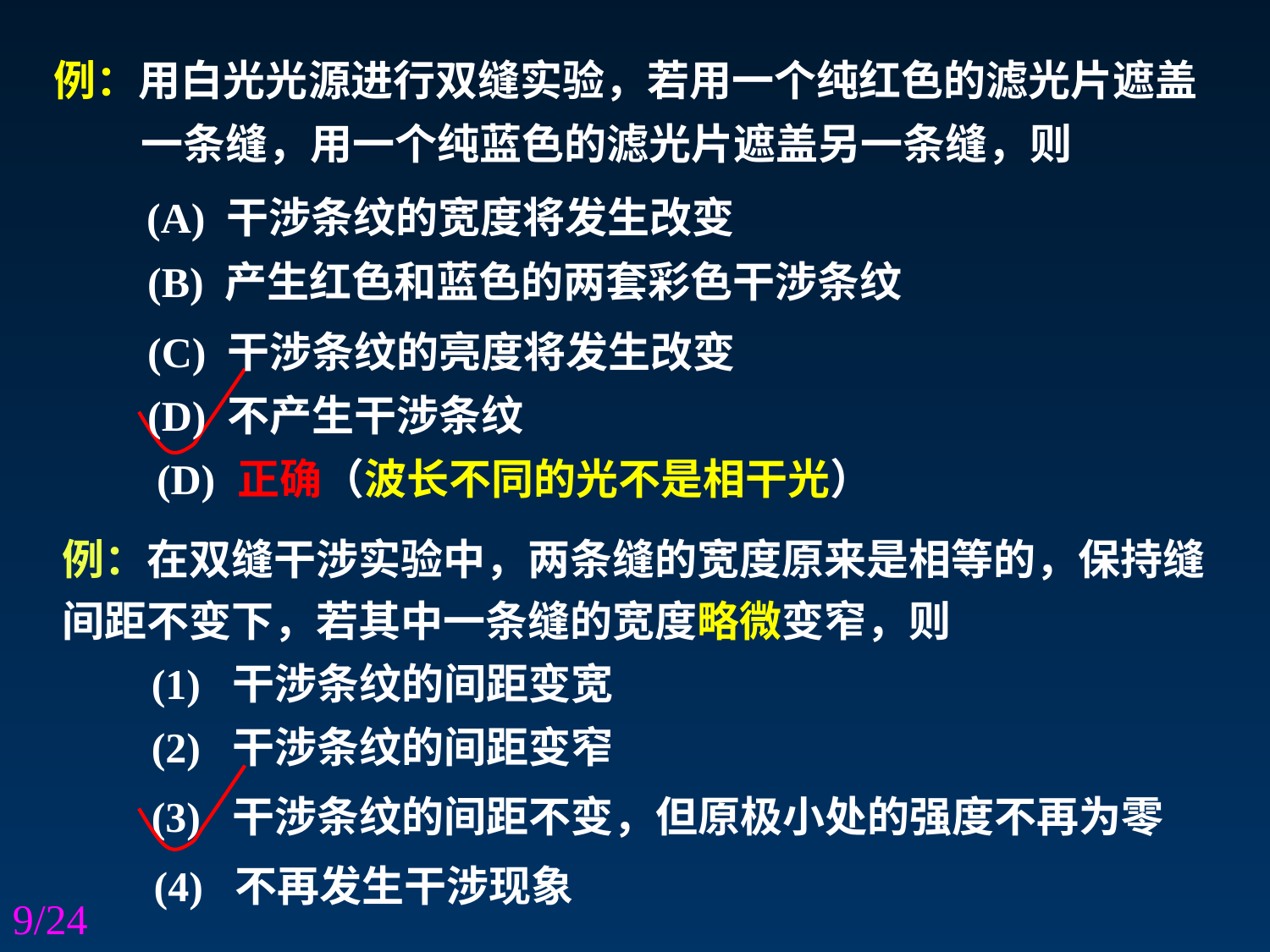

例：用白光光源进行双缝实验，若用一个纯红色的滤光片遮盖
        一条缝，用一个纯蓝色的滤光片遮盖另一条缝，则
(A) 干涉条纹的宽度将发生改变
(B) 产生红色和蓝色的两套彩色干涉条纹
(C) 干涉条纹的亮度将发生改变
(D) 不产生干涉条纹

(D) 正确（波长不同的光不是相干光）
例：在双缝干涉实验中，两条缝的宽度原来是相等的，保持缝间距不变下，若其中一条缝的宽度略微变窄，则
(1)  干涉条纹的间距变宽
(2)  干涉条纹的间距变窄

(3)  干涉条纹的间距不变，但原极小处的强度不再为零
(4)  不再发生干涉现象
9/24